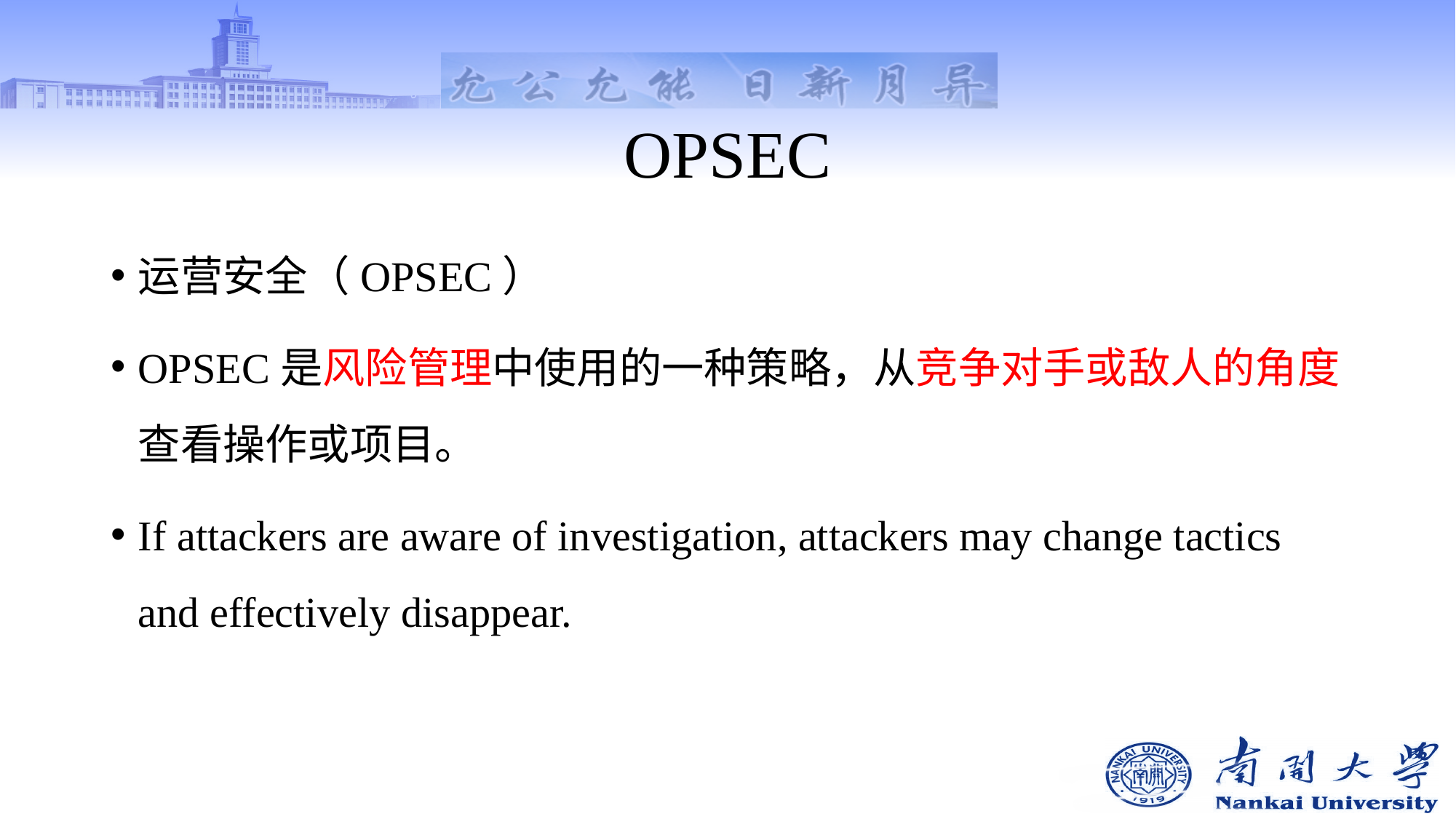

# OPSEC
运营安全（OPSEC）
OPSEC是风险管理中使用的一种策略，从竞争对手或敌人的角度查看操作或项目。
If attackers are aware of investigation, attackers may change tactics and effectively disappear.